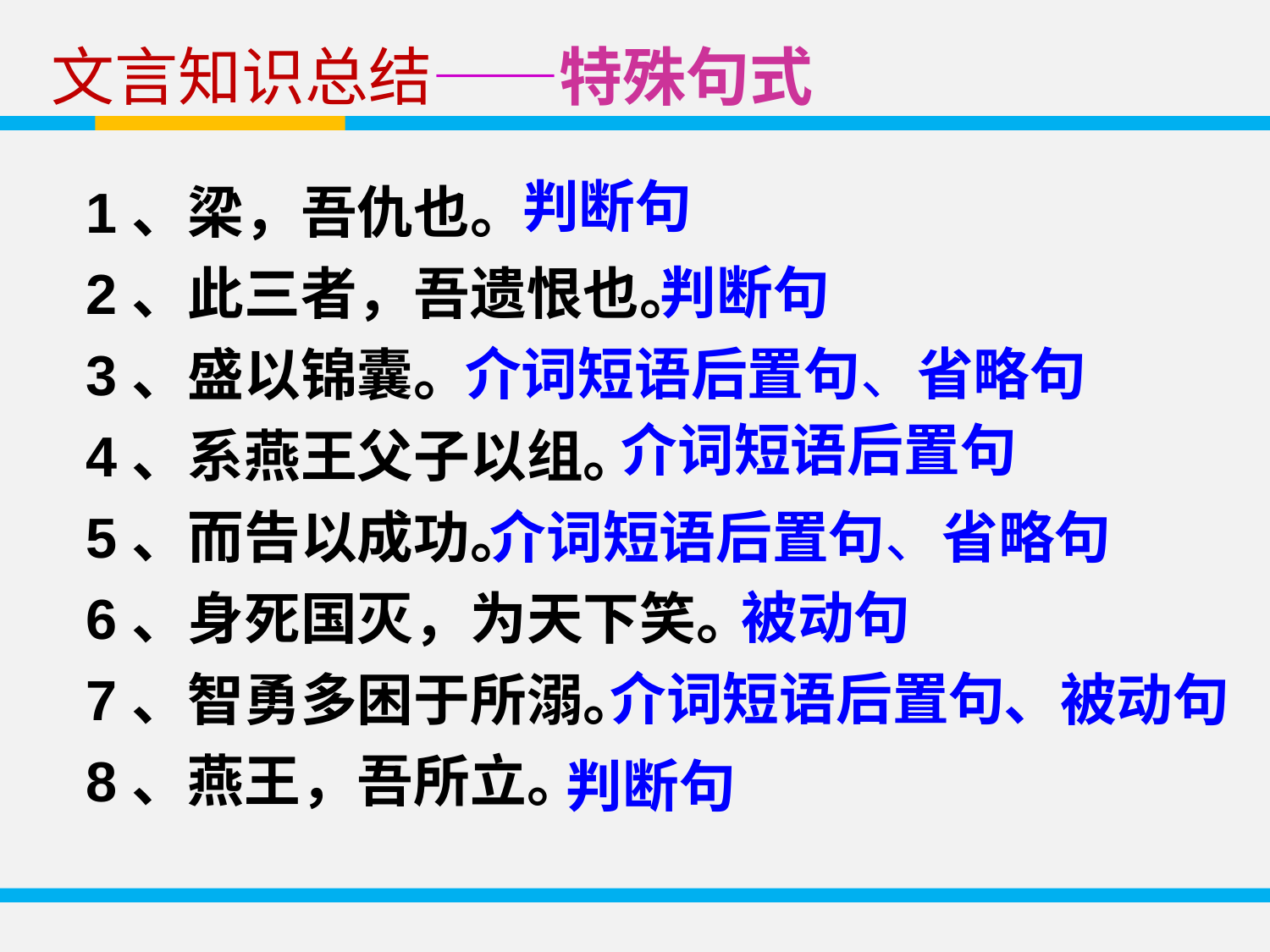

文言知识总结——特殊句式

1、梁，吾仇也。
2、此三者，吾遗恨也。
3、盛以锦囊。
4、系燕王父子以组。
5、而告以成功。
6、身死国灭，为天下笑。
7、智勇多困于所溺。
8、燕王，吾所立。
判断句
判断句
介词短语后置句、省略句
介词短语后置句
介词短语后置句、省略句
被动句
介词短语后置句
、被动句
判断句